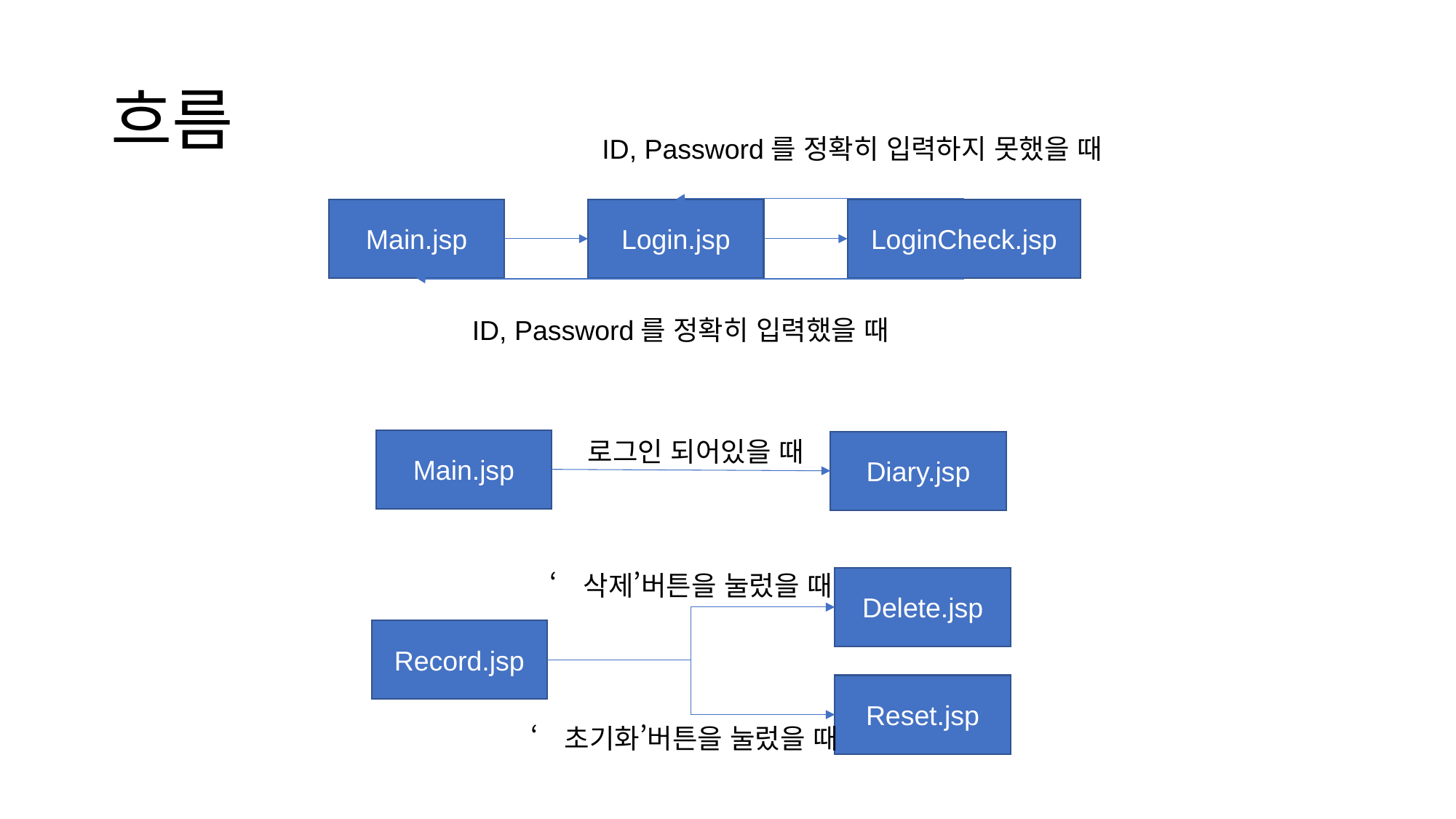

# 흐름
ID, Password를 정확히 입력하지 못했을 때
Main.jsp
Login.jsp
LoginCheck.jsp
ID, Password를 정확히 입력했을 때
로그인 되어있을 때
Main.jsp
Diary.jsp
‘삭제’버튼을 눌렀을 때
Delete.jsp
Record.jsp
Reset.jsp
‘초기화’버튼을 눌렀을 때